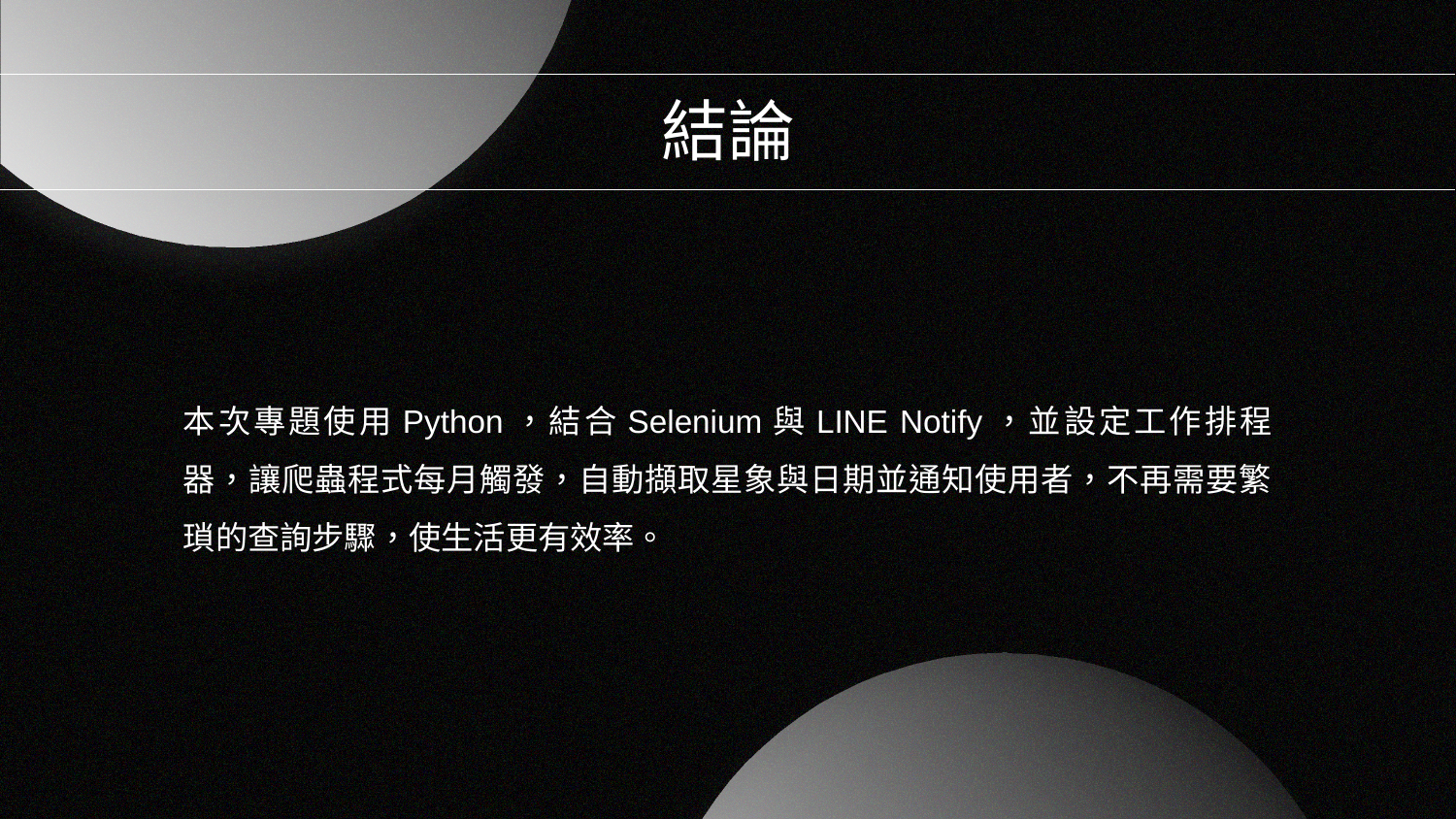

結論
本次專題使用Python，結合Selenium與LINE Notify，並設定工作排程器，讓爬蟲程式每月觸發，自動擷取星象與日期並通知使用者，不再需要繁瑣的查詢步驟，使生活更有效率。